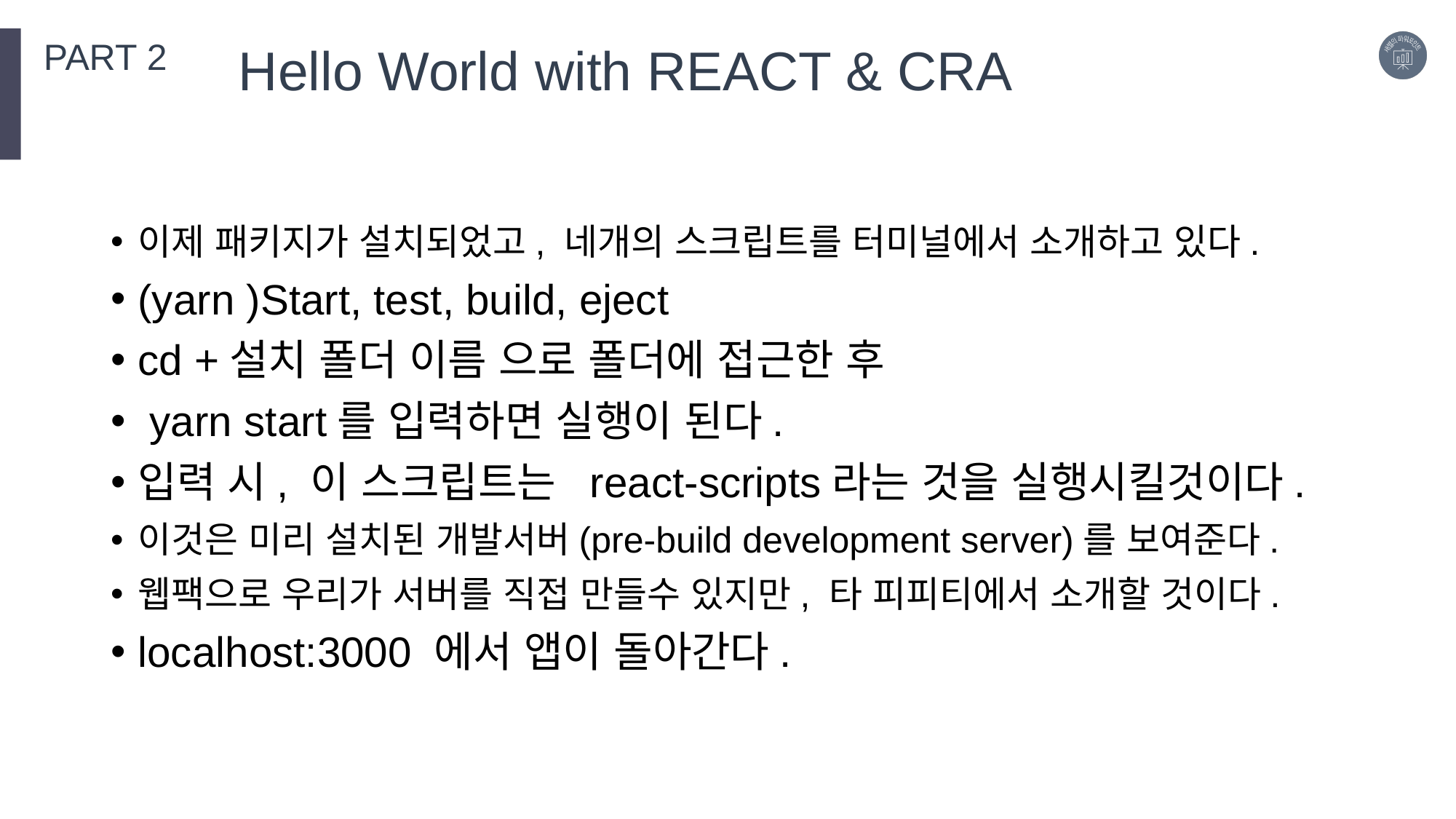

PART 2
Hello World with REACT & CRA
이제 패키지가 설치되었고, 네개의 스크립트를 터미널에서 소개하고 있다.
(yarn )Start, test, build, eject
cd +설치 폴더 이름 으로 폴더에 접근한 후
 yarn start를 입력하면 실행이 된다.
입력 시, 이 스크립트는  react-scripts라는 것을 실행시킬것이다.
이것은 미리 설치된 개발서버(pre-build development server)를 보여준다.
웹팩으로 우리가 서버를 직접 만들수 있지만, 타 피피티에서 소개할 것이다.
localhost:3000 에서 앱이 돌아간다.